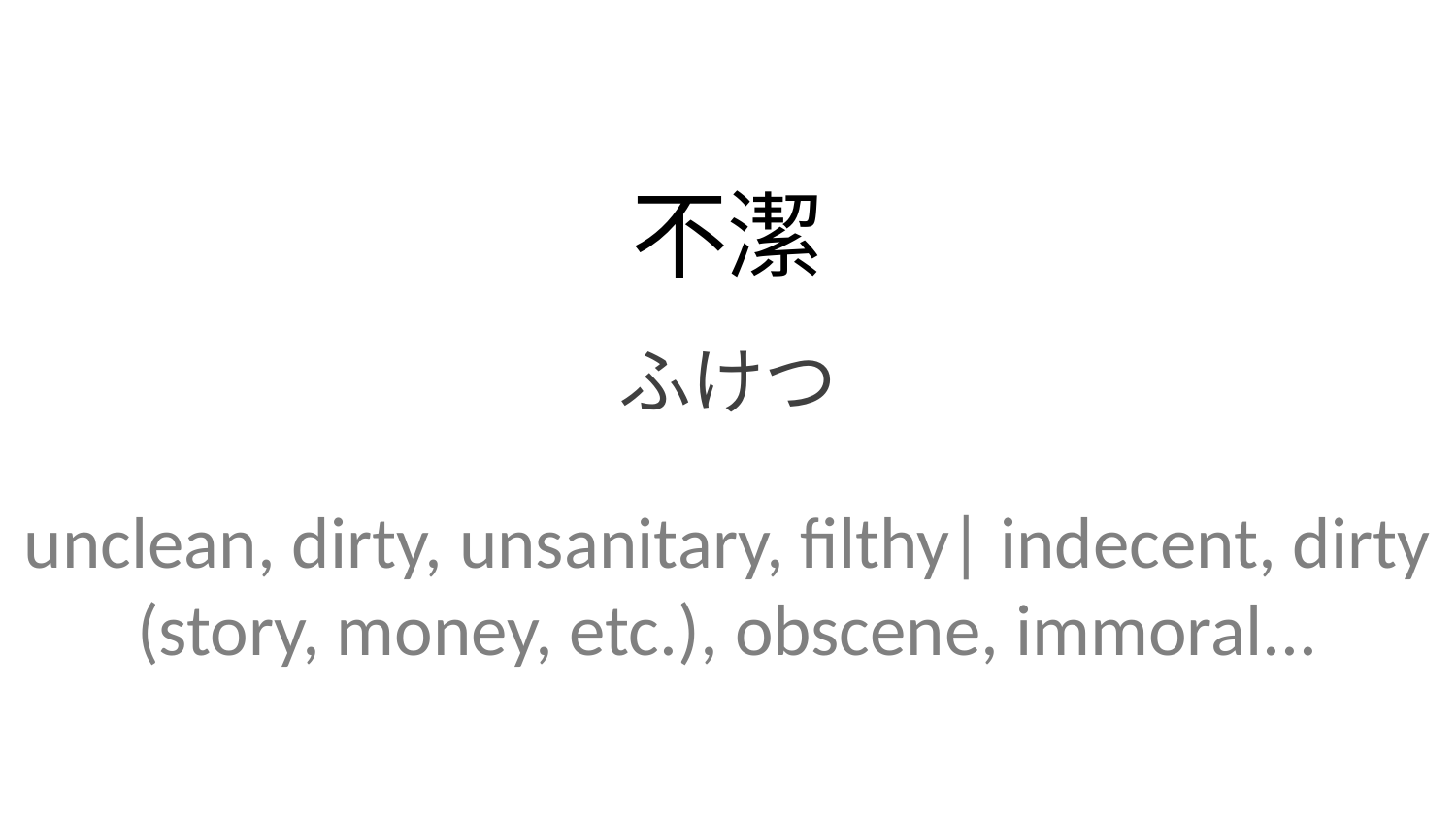

不潔

ふけつ
unclean, dirty, unsanitary, filthy| indecent, dirty (story, money, etc.), obscene, immoral...